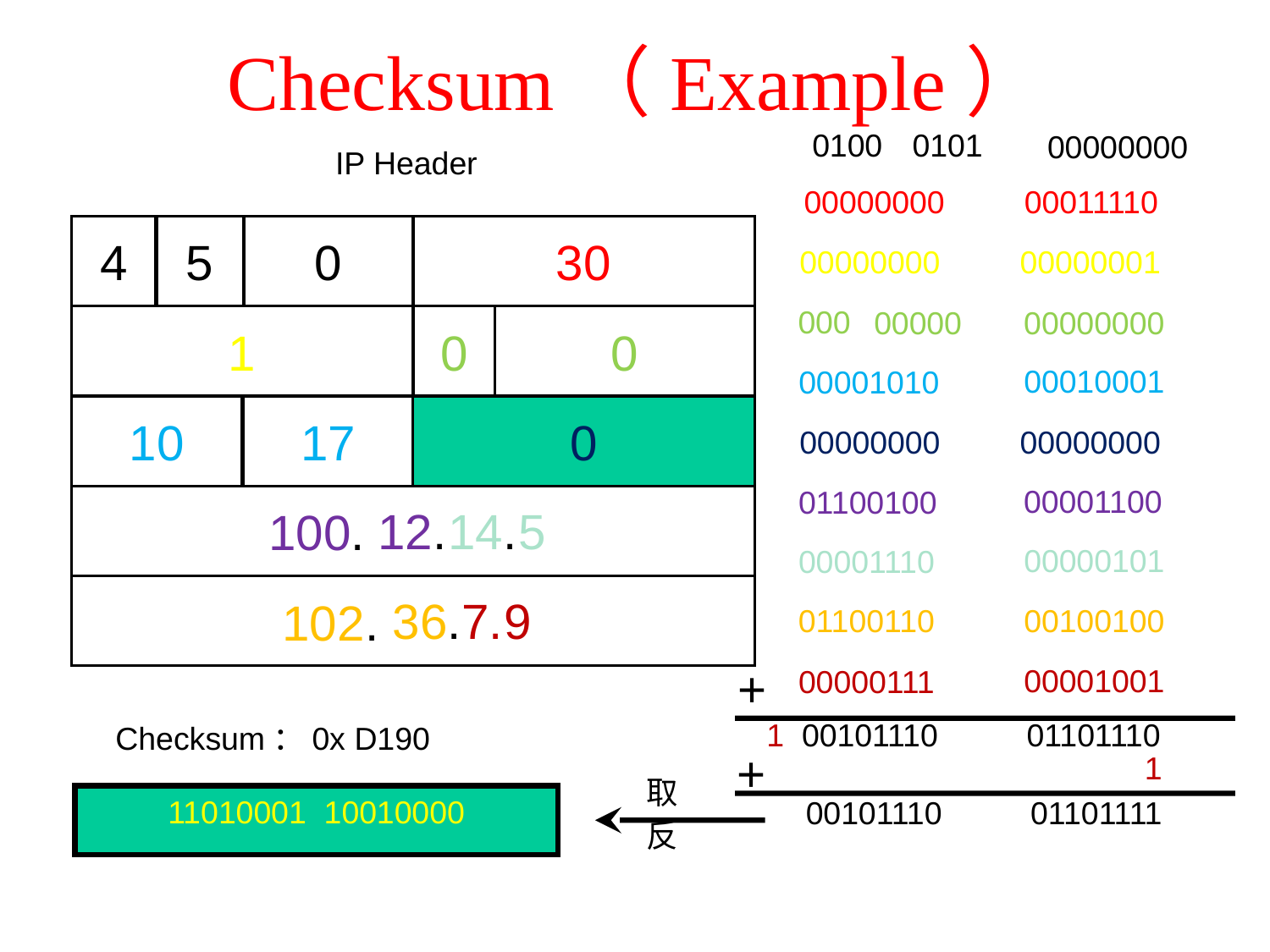

Checksum（Example）
0100
0101
00000000
IP Header
00000000         00011110
4
5
0
30
00000000         00000001
000
00000       00000000
1
0
0
00010001
00001010
10
17
0x D190
0
00000000         00000000
00001100
01100100
100.
12.
14.
5
00000101
00001110
102.
36.
7.
9
01100110
00100100
+

00001001
00000111
1  00101110          01101110
Checksum：0x D190
+
1
取
反
11010001  10010000
    00101110          01101111